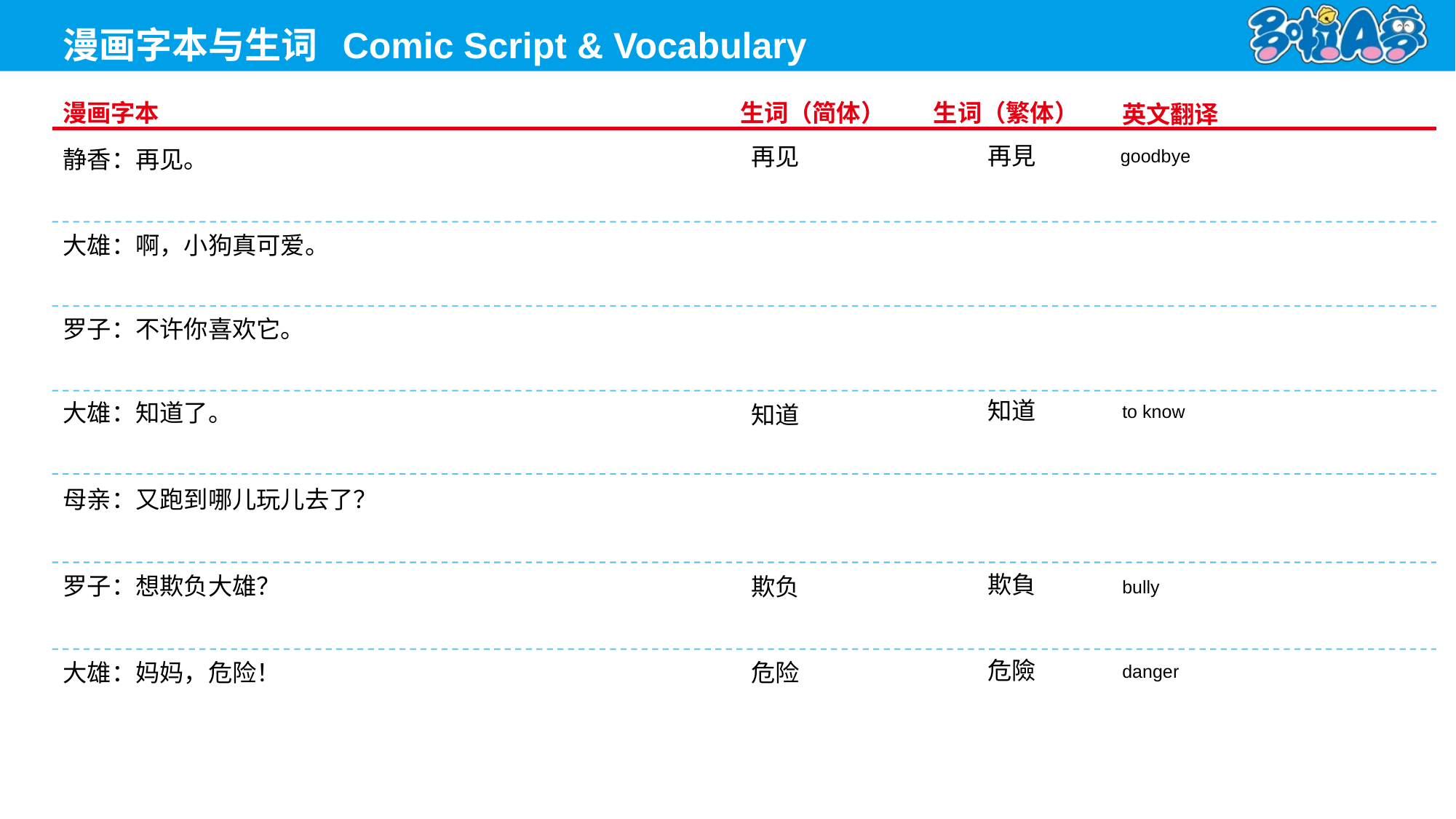

goodbye
再見
再见
静香：再见。

大雄：啊，小狗真可爱。

罗子：不许你喜欢它。

知道
to know
知道
大雄：知道了。

母亲：又跑到哪儿玩儿去了？

欺負
bully
欺负
罗子：想欺负大雄？

危險
danger
危险
大雄：妈妈，危险！